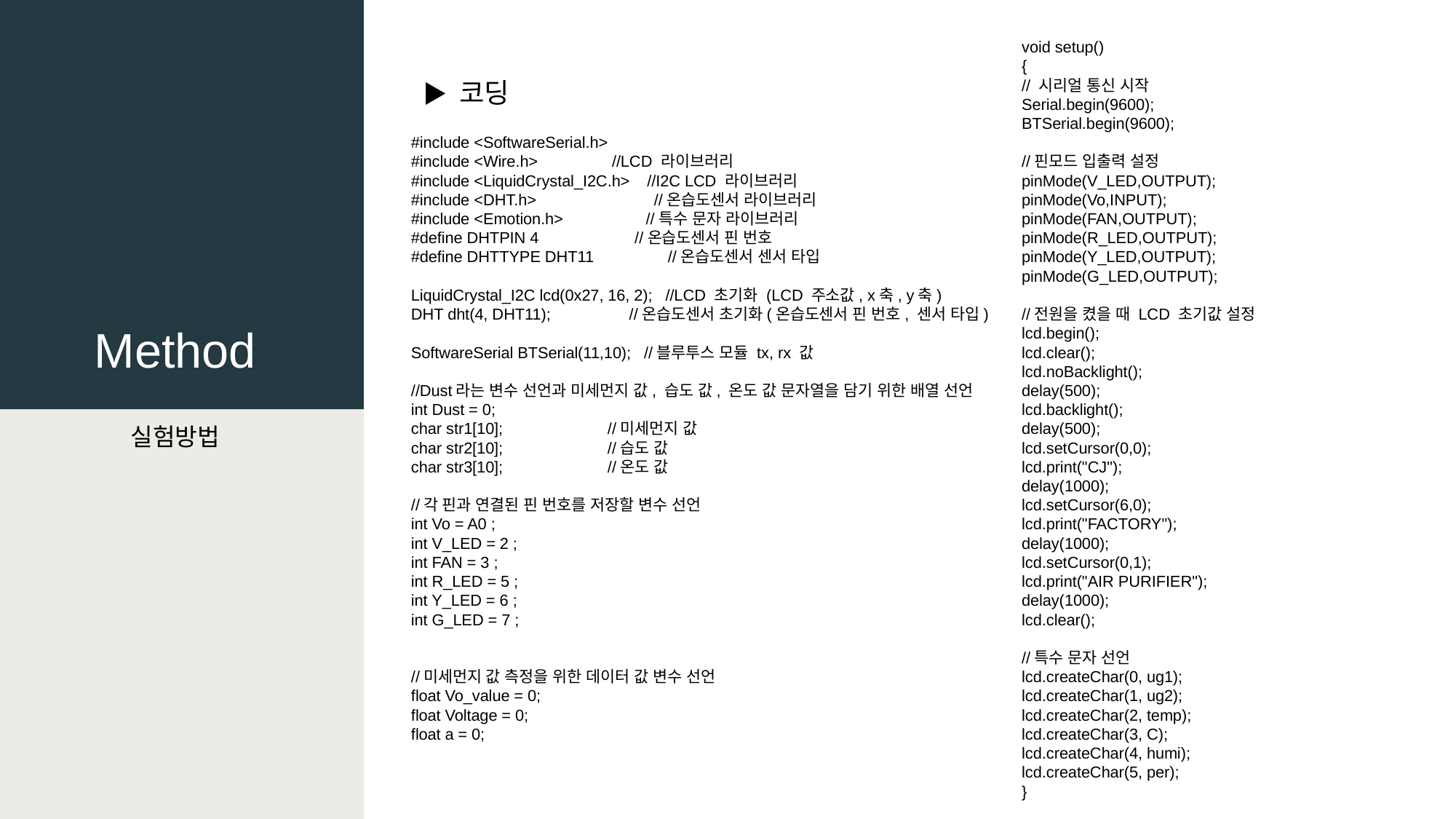

void setup()
{
// 시리얼 통신 시작
Serial.begin(9600);
BTSerial.begin(9600);

//핀모드 입출력 설정
pinMode(V_LED,OUTPUT);
pinMode(Vo,INPUT);
pinMode(FAN,OUTPUT);
pinMode(R_LED,OUTPUT);
pinMode(Y_LED,OUTPUT);
pinMode(G_LED,OUTPUT);

//전원을 켰을 때 LCD 초기값 설정
lcd.begin();
lcd.clear();
lcd.noBacklight();
delay(500);
lcd.backlight();
delay(500);
lcd.setCursor(0,0);
lcd.print("CJ");
delay(1000);
lcd.setCursor(6,0);
lcd.print("FACTORY");
delay(1000);
lcd.setCursor(0,1);
lcd.print("AIR PURIFIER");
delay(1000);
lcd.clear();

//특수 문자 선언
lcd.createChar(0, ug1);
lcd.createChar(1, ug2);
lcd.createChar(2, temp);
lcd.createChar(3, C);
lcd.createChar(4, humi);
lcd.createChar(5, per);
}
# Method
▶ 코딩

#include <SoftwareSerial.h>
#include <Wire.h>                 //LCD 라이브러리
#include <LiquidCrystal_I2C.h>    //I2C LCD 라이브러리
#include <DHT.h>                           //온습도센서 라이브러리
#include <Emotion.h>                   //특수 문자 라이브러리
#define DHTPIN 4                      //온습도센서 핀 번호
#define DHTTYPE DHT11                 //온습도센서 센서 타입

LiquidCrystal_I2C lcd(0x27, 16, 2);   //LCD 초기화 (LCD 주소값, x축, y축)
DHT dht(4, DHT11);                  //온습도센서 초기화(온습도센서 핀 번호, 센서 타입)

SoftwareSerial BTSerial(11,10);   //블루투스 모듈 tx, rx 값

//Dust라는 변수 선언과 미세먼지 값, 습도 값, 온도 값 문자열을 담기 위한 배열 선언
int Dust = 0;
char str1[10];                        //미세먼지 값
char str2[10];                        //습도 값
char str3[10];                        //온도 값

//각 핀과 연결된 핀 번호를 저장할 변수 선언
int Vo = A0 ;
int V_LED = 2 ;
int FAN = 3 ;
int R_LED = 5 ;
int Y_LED = 6 ;
int G_LED = 7 ;

//미세먼지 값 측정을 위한 데이터 값 변수 선언
float Vo_value = 0;
float Voltage = 0;
float a = 0;

실험방법